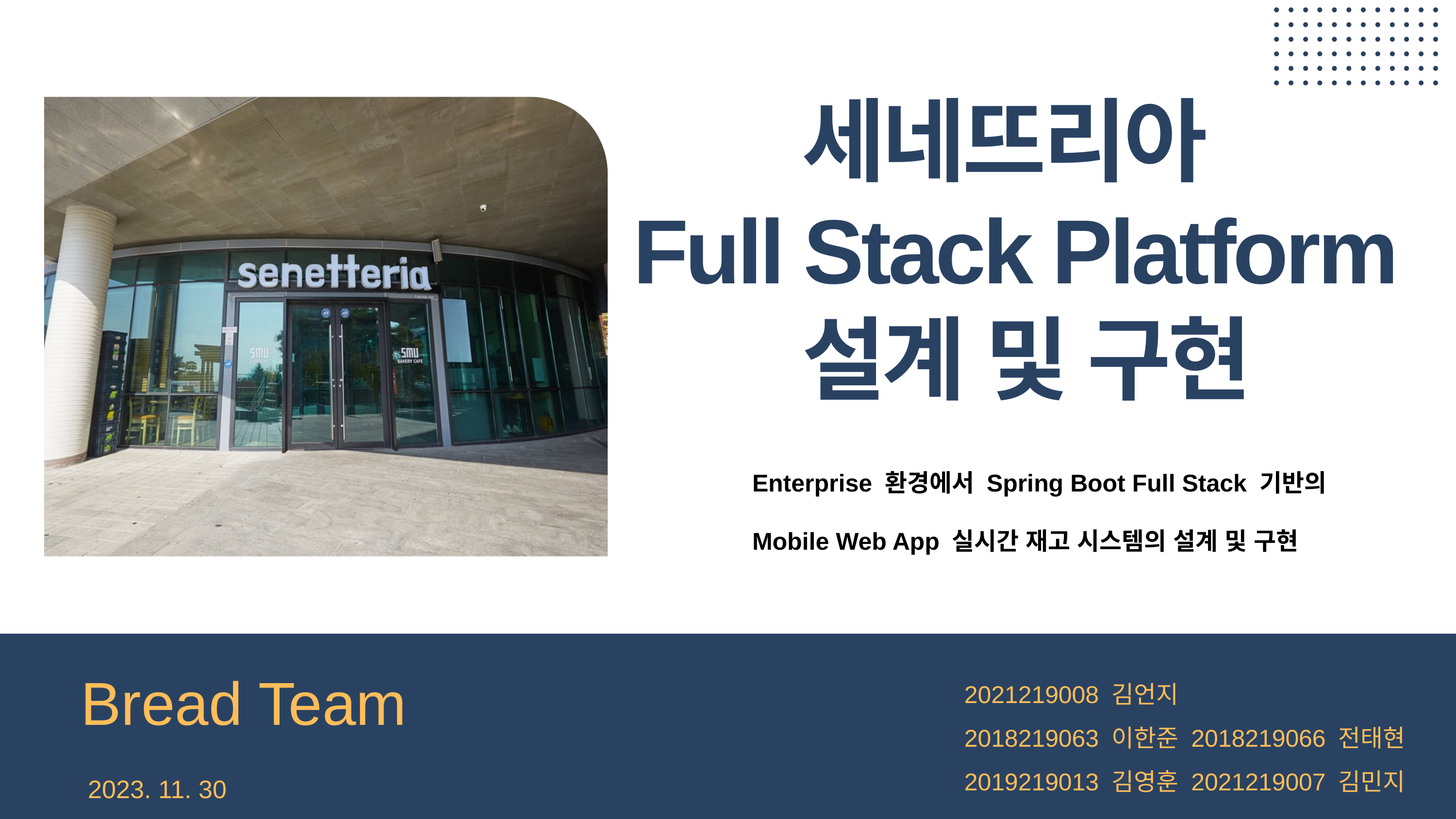

세네뜨리아
Full Stack Platform
설계 및 구현

Enterprise 환경에서 Spring Boot Full Stack 기반의
Mobile Web App 실시간 재고 시스템의 설계 및 구현

2021219008 김언지
2018219063 이한준 2018219066 전태현
2019219013 김영훈 2021219007 김민지
Bread Team
2023. 11. 30